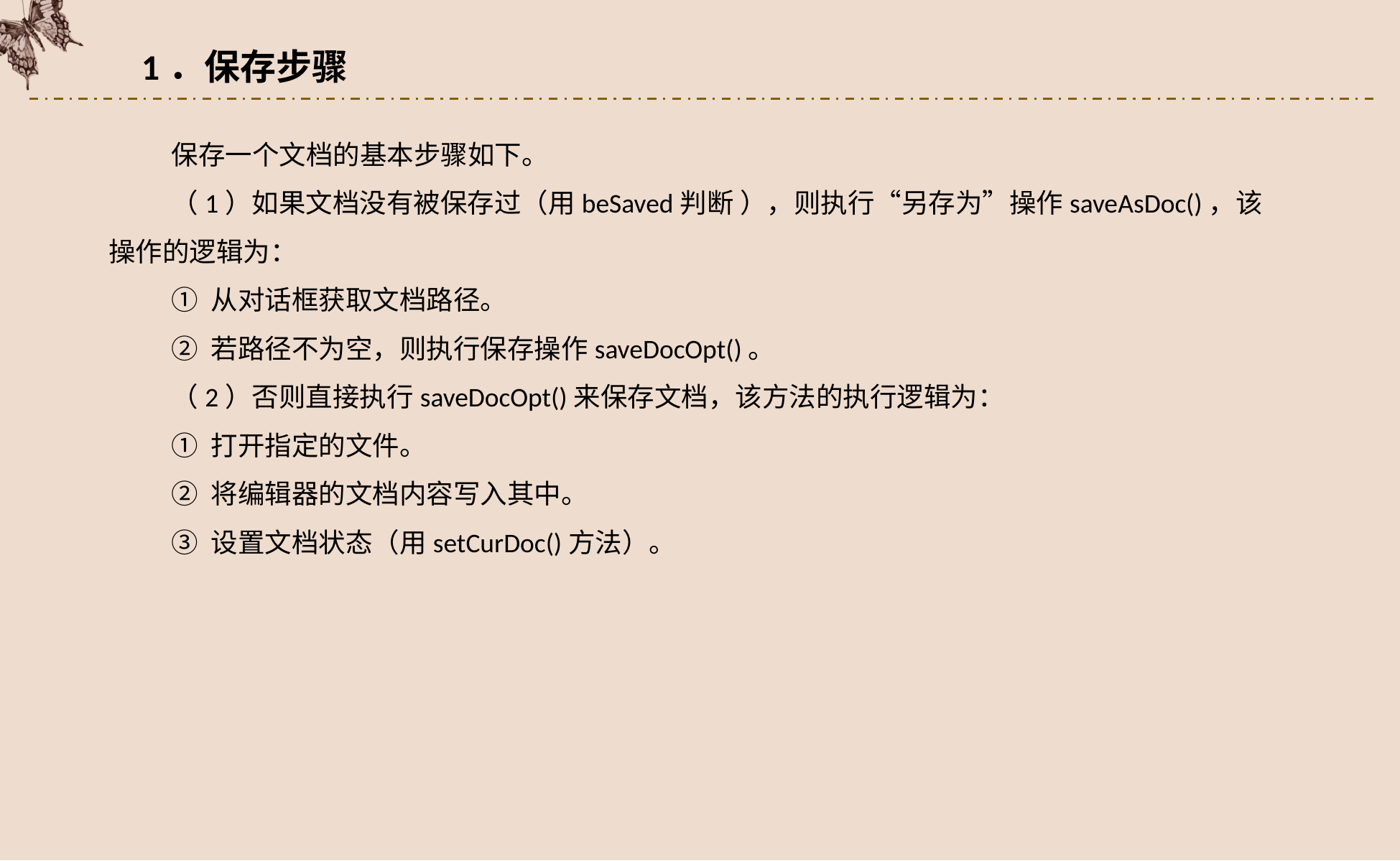

1．保存步骤
保存一个文档的基本步骤如下。
（1）如果文档没有被保存过（用beSaved判断 ），则执行“另存为”操作saveAsDoc()，该操作的逻辑为：
① 从对话框获取文档路径。
② 若路径不为空，则执行保存操作saveDocOpt()。
（2）否则直接执行saveDocOpt()来保存文档，该方法的执行逻辑为：
① 打开指定的文件。
② 将编辑器的文档内容写入其中。
③ 设置文档状态（用setCurDoc()方法）。